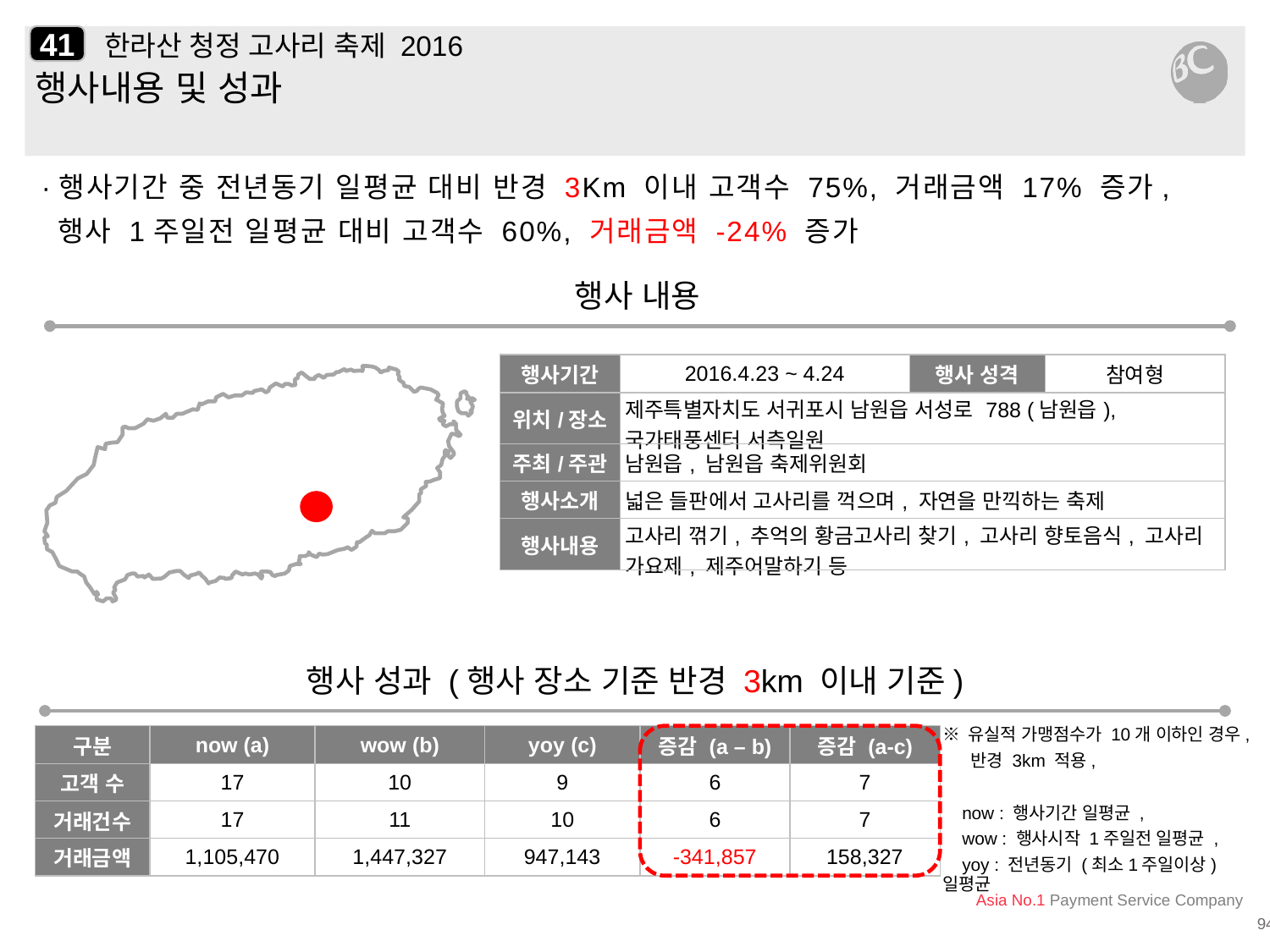

41
# 한라산 청정 고사리 축제 2016
행사내용 및 성과
·행사기간 중 전년동기 일평균 대비 반경 3Km 이내 고객수 75%, 거래금액 17% 증가,
 행사 1주일전 일평균 대비 고객수 60%, 거래금액 -24% 증가
행사 내용
| 행사기간 | 2016.4.23 ~ 4.24 | 행사 성격 | 참여형 |
| --- | --- | --- | --- |
| 위치/장소 | 제주특별자치도 서귀포시 남원읍 서성로 788 (남원읍), 국가태풍센터 서측일원 |  |  |
| 주최/주관 | 남원읍, 남원읍 축제위원회 |  |  |
| 행사소개 | 넓은 들판에서 고사리를 꺽으며, 자연을 만끽하는 축제 |  |  |
| 행사내용 | 고사리 꺾기, 추억의 황금고사리 찾기, 고사리 향토음식, 고사리 가요제, 제주어말하기 등 |  |  |

행사 성과 (행사 장소 기준 반경 3km 이내 기준)
| 구분 | now (a) | wow (b) | yoy (c) | 증감 (a – b) | 증감 (a-c) |
| --- | --- | --- | --- | --- | --- |
| 고객 수 | 17 | 10 | 9 | 6 | 7 |
| 거래건수 | 17 | 11 | 10 | 6 | 7 |
| 거래금액 | 1,105,470 | 1,447,327 | 947,143 | -341,857 | 158,327 |

※ 유실적 가맹점수가 10개 이하인 경우,
     반경 3km 적용,

    now : 행사기간 일평균 ,
    wow : 행사시작 1주일전 일평균 ,
    yoy : 전년동기 (최소1주일이상) 일평균